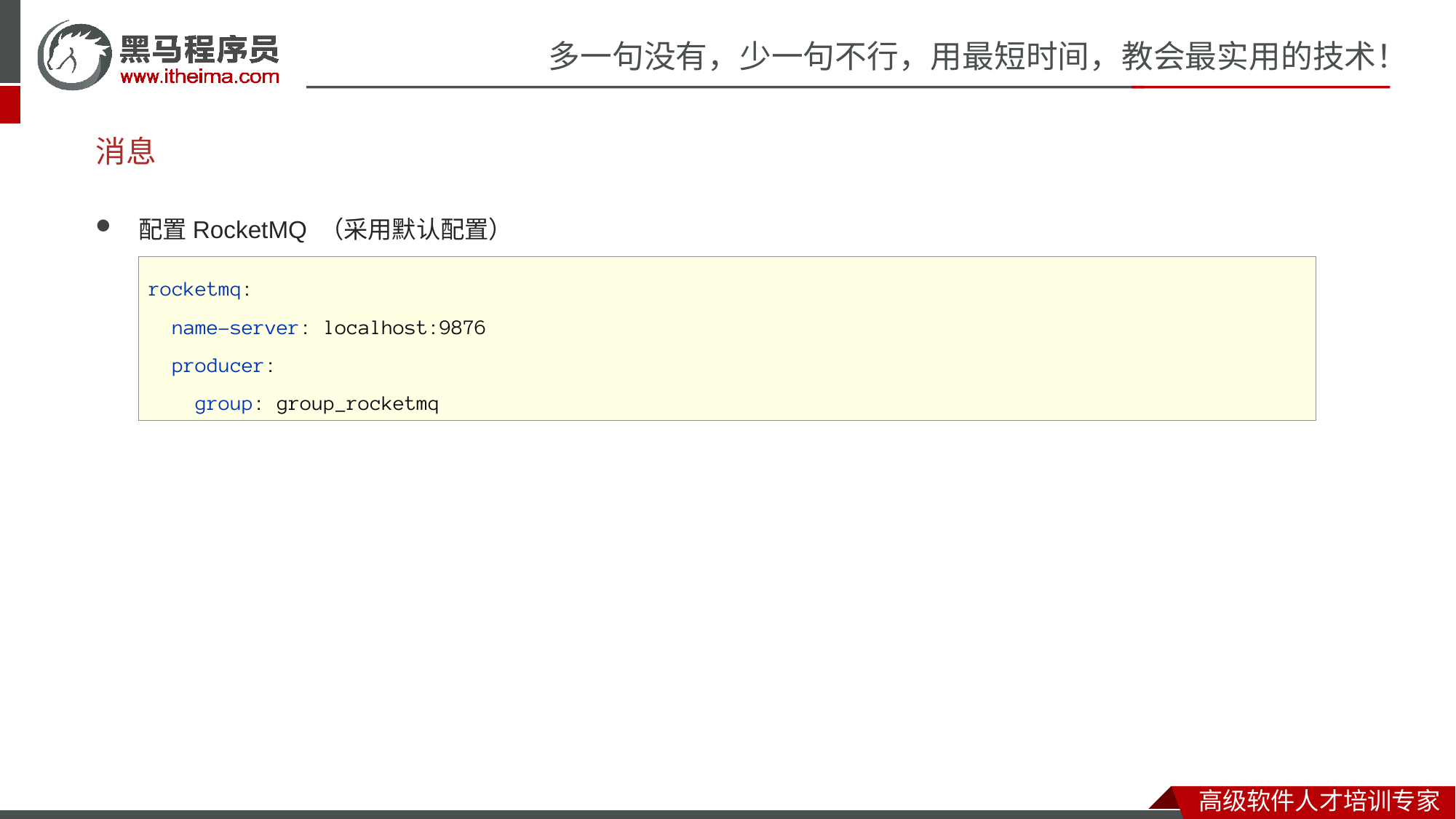

# 消息
配置RocketMQ （采用默认配置）
rocketmq:
  name-server: localhost:9876
  producer:
    group: group_rocketmq